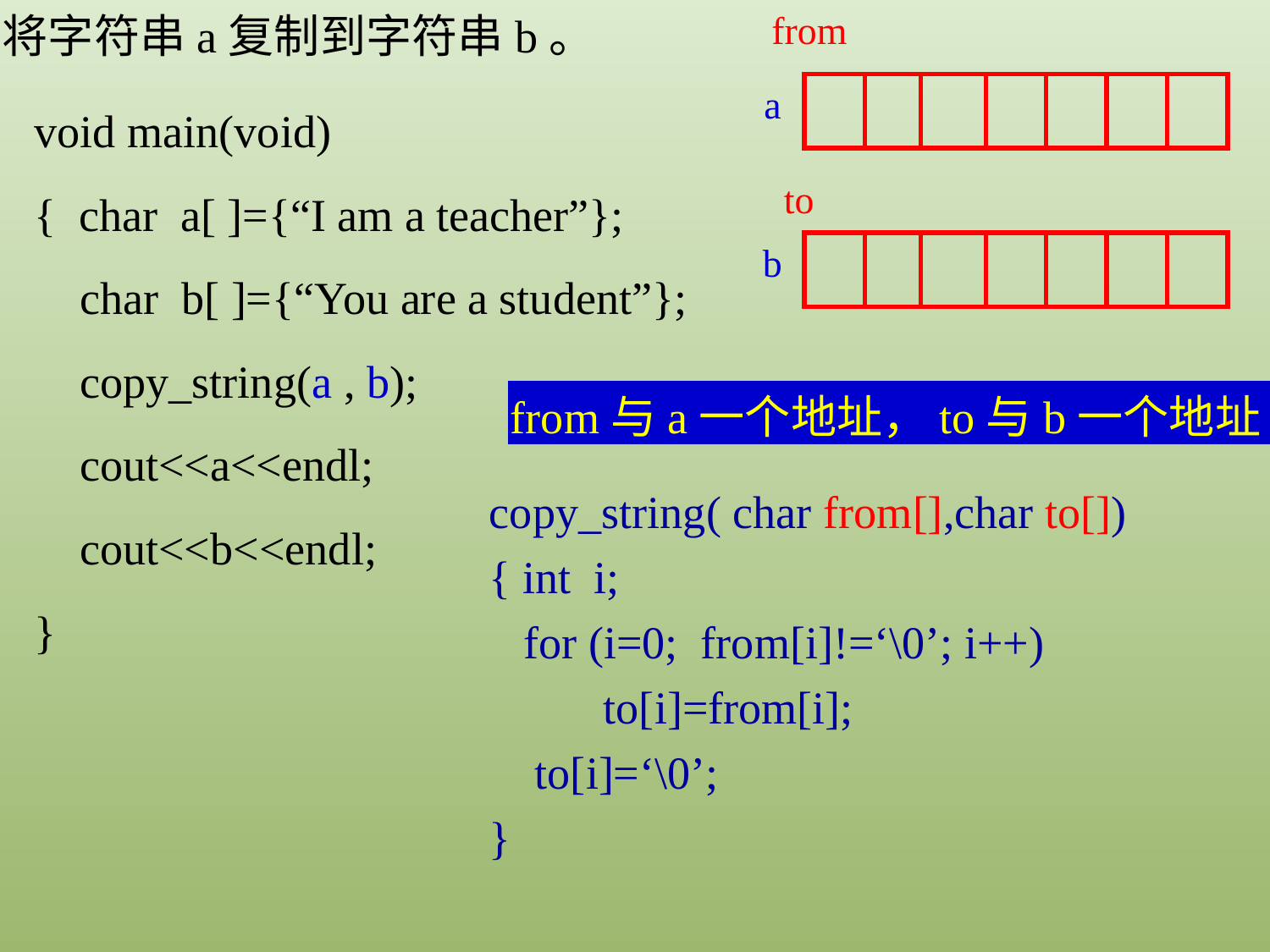

from
将字符串a复制到字符串b。
|  |  |  |  |  |  |  |
| --- | --- | --- | --- | --- | --- | --- |
a
void main(void)
{  char  a[ ]={“I am a teacher”};
    char  b[ ]={“You are a student”};
    copy_string(a , b);
    cout<<a<<endl;
    cout<<b<<endl;
}
to
b
|  |  |  |  |  |  |  |
| --- | --- | --- | --- | --- | --- | --- |
from与a一个地址，to与b一个地址
copy_string( char from[],char to[])
{ int  i;
   for (i=0;  from[i]!=‘\0’; i++)
          to[i]=from[i];
    to[i]=‘\0’;
}
484